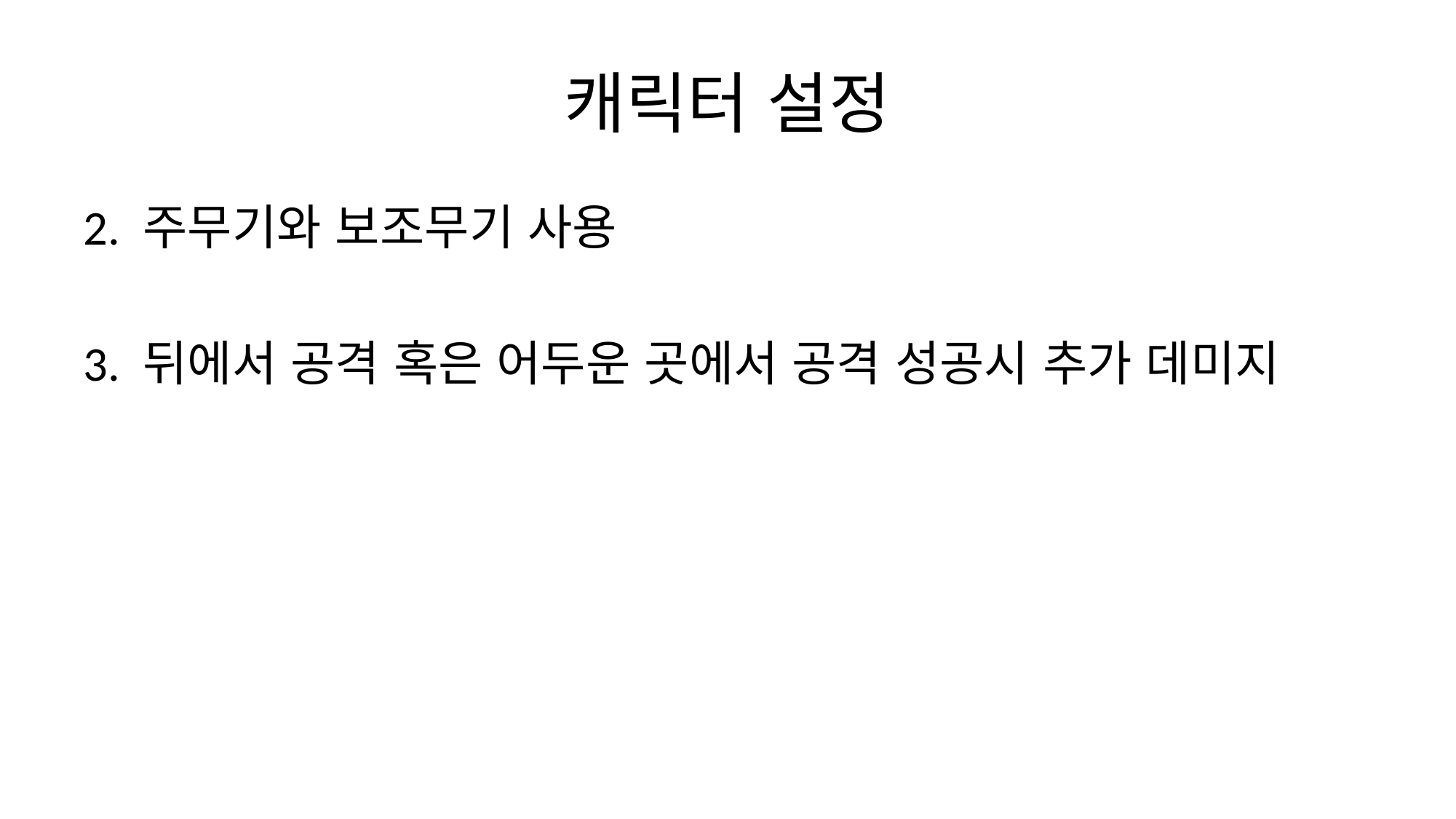

# 캐릭터 설정
2. 주무기와 보조무기 사용

3. 뒤에서 공격 혹은 어두운 곳에서 공격 성공시 추가 데미지